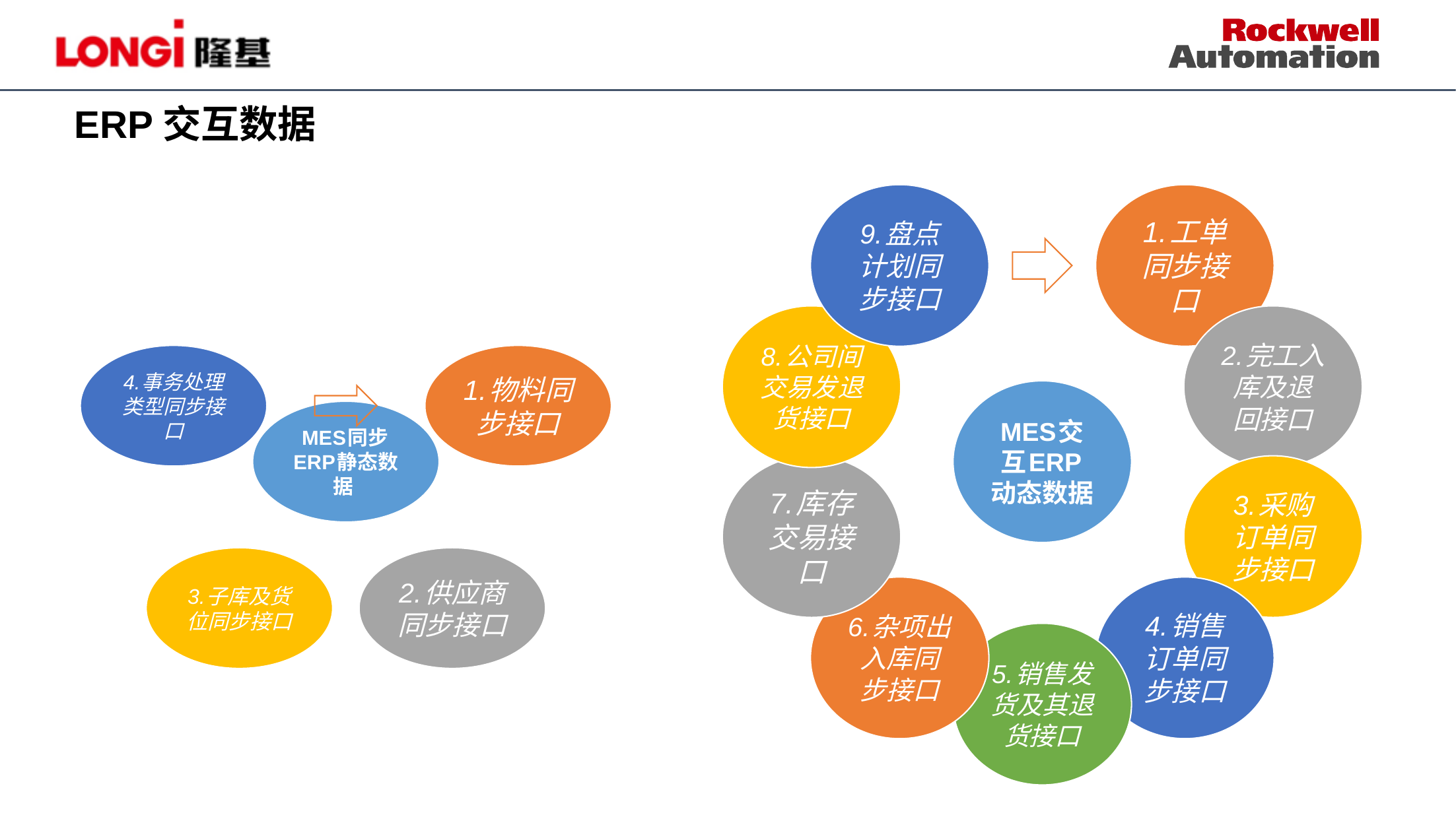

ERP交互数据
MES交互ERP动态数据
1.工单同步接口
2.完工入库及退回接口
3.采购订单同步接口
4.销售订单同步接口
5.销售发货及其退货接口
6.杂项出入库同步接口
7.库存交易接口
8.公司间交易发退货接口
9.盘点计划同步接口
MES同步ERP静态数据
1.物料同步接口
2.供应商同步接口
3.子库及货位同步接口
4.事务处理类型同步接口